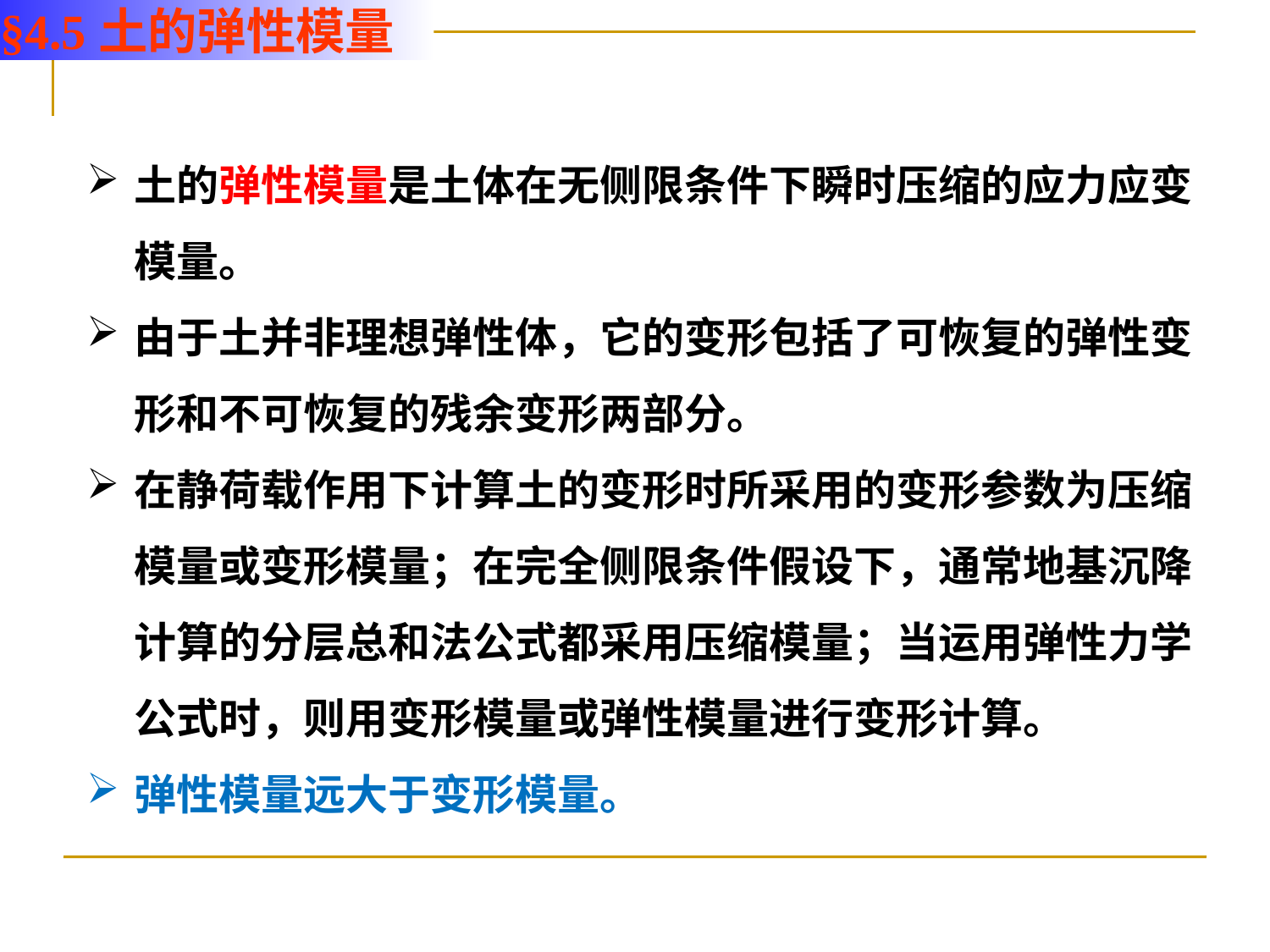

§4.5土的弹性模量
土的弹性模量是土体在无侧限条件下瞬时压缩的应力应变模量。
由于土并非理想弹性体，它的变形包括了可恢复的弹性变形和不可恢复的残余变形两部分。
在静荷载作用下计算土的变形时所采用的变形参数为压缩模量或变形模量；在完全侧限条件假设下，通常地基沉降计算的分层总和法公式都采用压缩模量；当运用弹性力学公式时，则用变形模量或弹性模量进行变形计算。
弹性模量远大于变形模量。